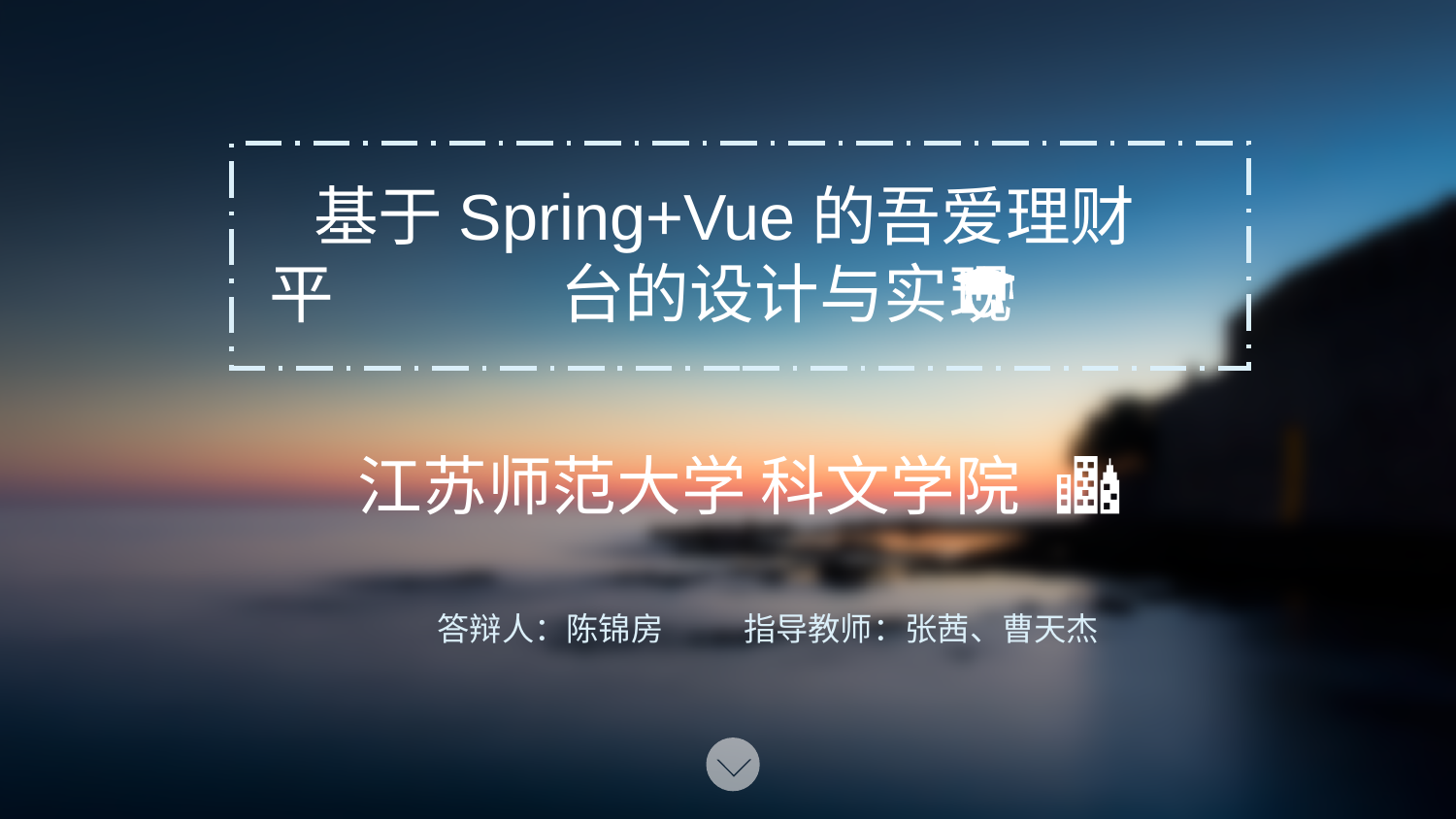

基于Spring+Vue的吾爱理财平		台的设计与实现

江苏师范大学 科文学院

答辩人：陈锦房
指导教师：张茜、曹天杰

答辩人:高悦